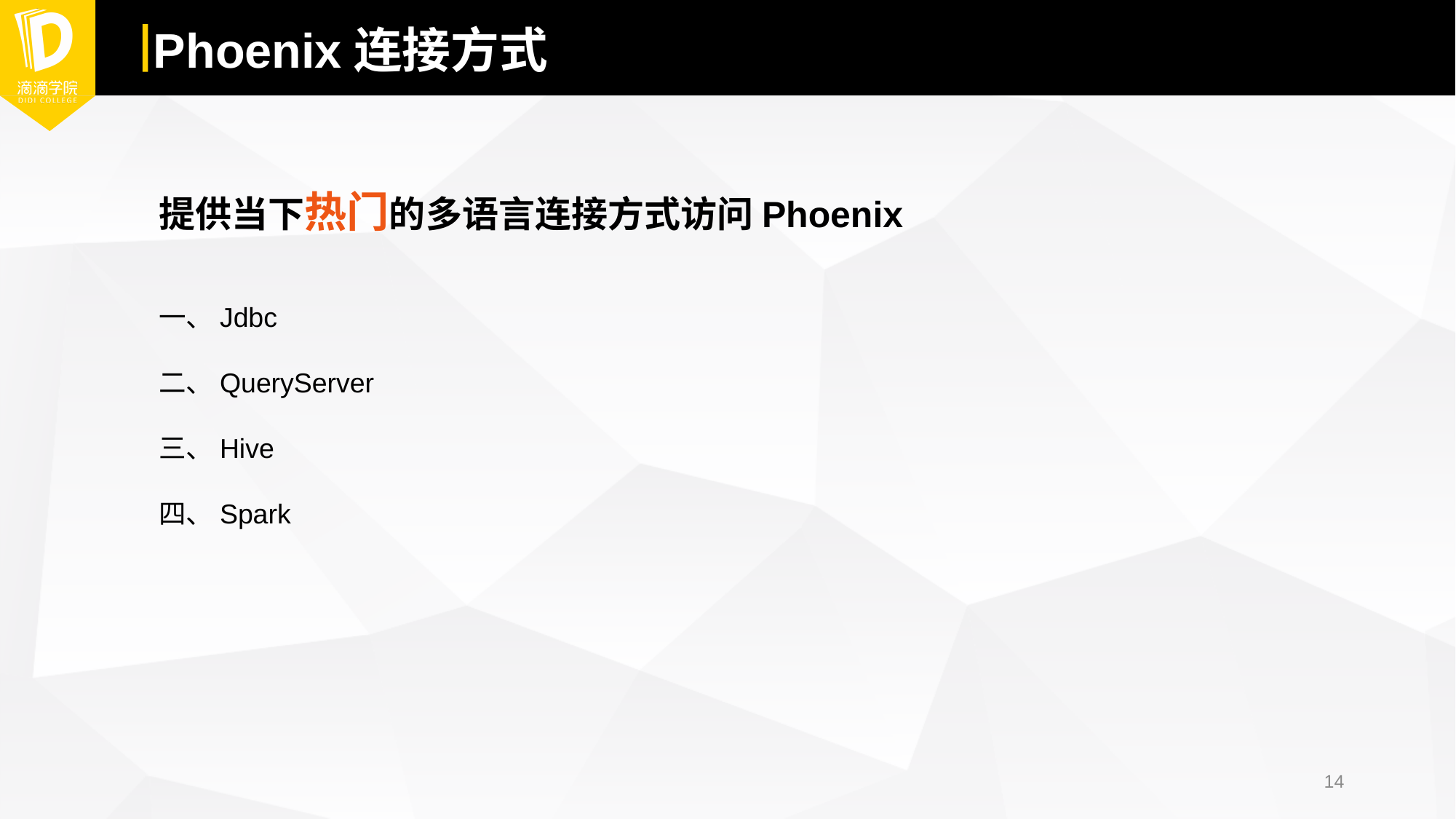

# Phoenix连接方式
提供当下热门的多语言连接方式访问Phoenix
一、Jdbc

二、QueryServer

三、Hive

四、Spark

14